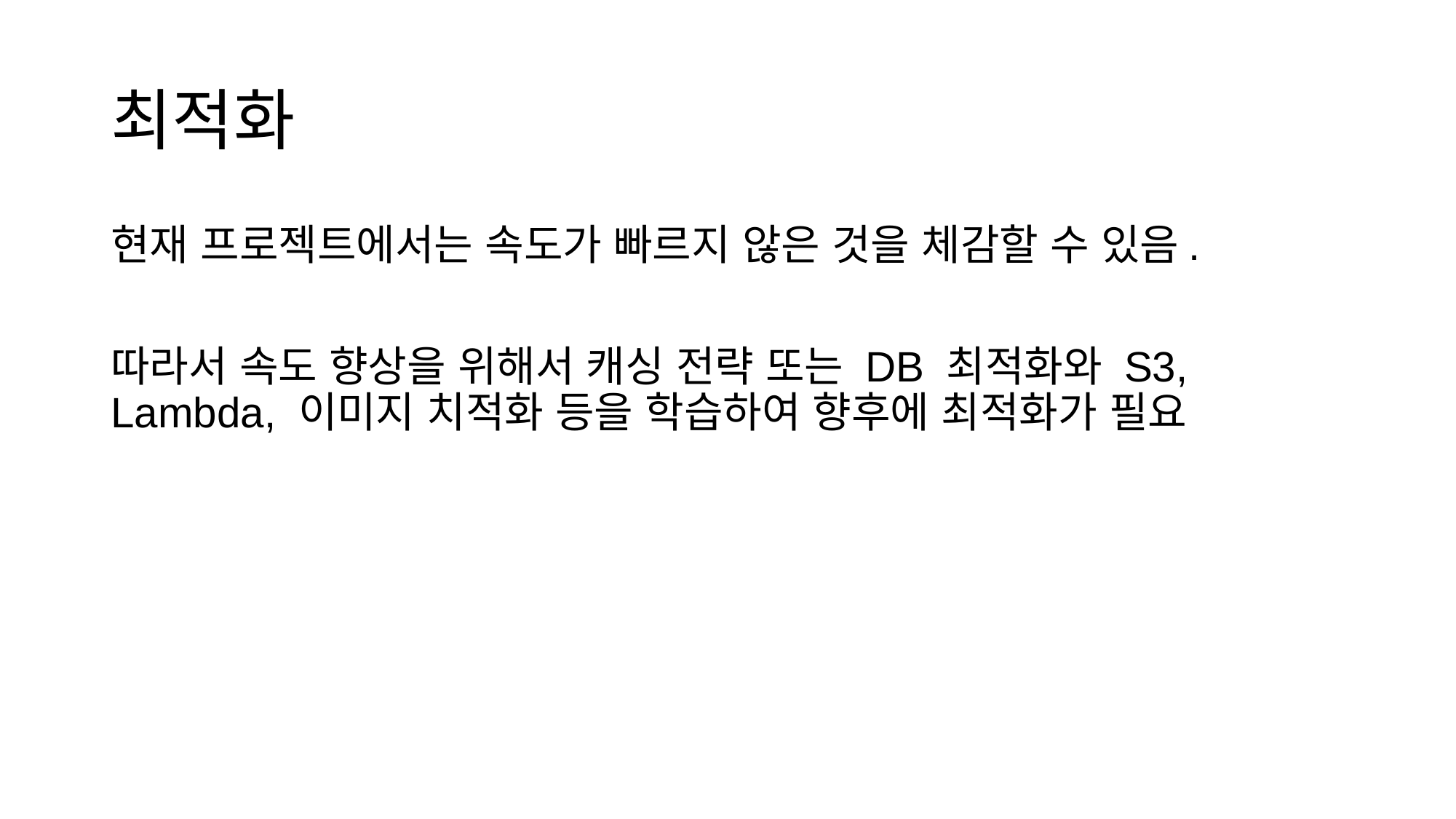

# 최적화
현재 프로젝트에서는 속도가 빠르지 않은 것을 체감할 수 있음.

따라서 속도 향상을 위해서 캐싱 전략 또는 DB 최적화와 S3, Lambda, 이미지 치적화 등을 학습하여 향후에 최적화가 필요